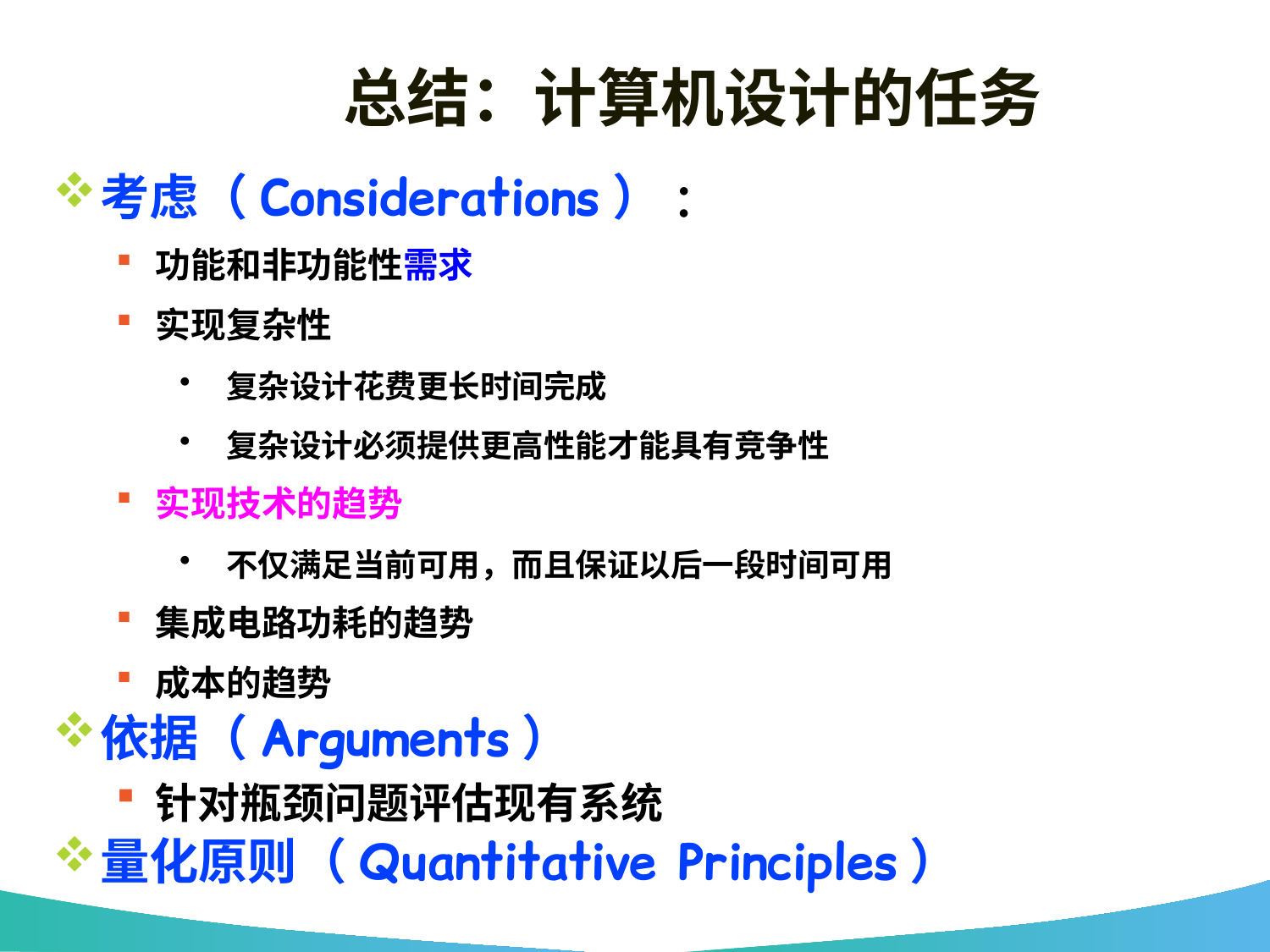

# 总结：计算机设计的任务
考虑（Considerations）:
功能和非功能性需求
实现复杂性
 复杂设计花费更长时间完成
 复杂设计必须提供更高性能才能具有竞争性
实现技术的趋势
 不仅满足当前可用，而且保证以后一段时间可用
集成电路功耗的趋势
成本的趋势
依据（Arguments）
针对瓶颈问题评估现有系统
量化原则（Quantitative Principles）